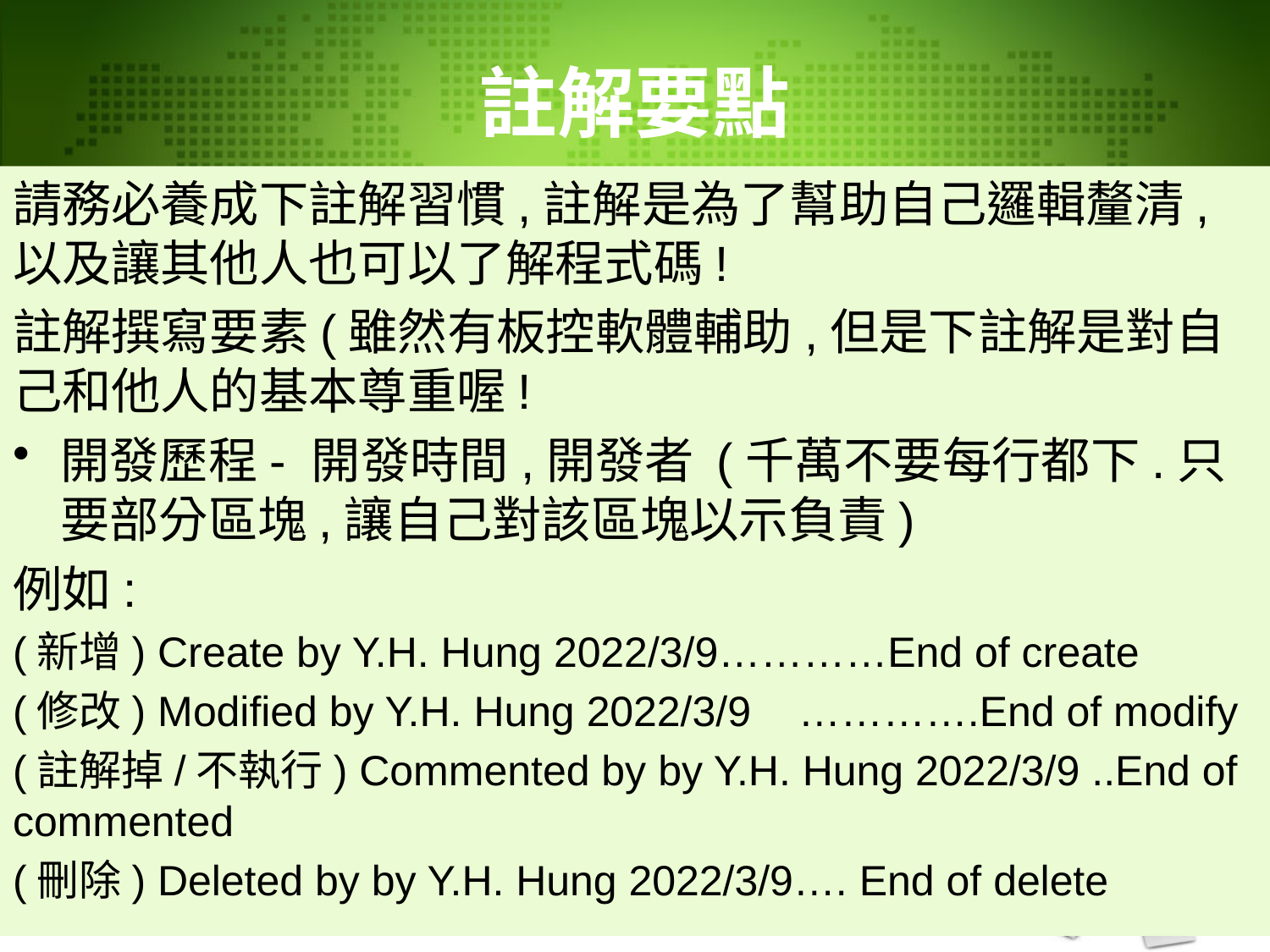

# 註解要點
請務必養成下註解習慣,註解是為了幫助自己邏輯釐清,以及讓其他人也可以了解程式碼!
註解撰寫要素(雖然有板控軟體輔助,但是下註解是對自己和他人的基本尊重喔!
開發歷程- 開發時間,開發者 (千萬不要每行都下.只要部分區塊,讓自己對該區塊以示負責)
例如:
(新增) Create by Y.H. Hung 2022/3/9…………End of create
(修改) Modified by Y.H. Hung 2022/3/9    ………….End of modify
(註解掉/不執行) Commented by by Y.H. Hung 2022/3/9 ..End of commented
(刪除) Deleted by by Y.H. Hung 2022/3/9…. End of delete